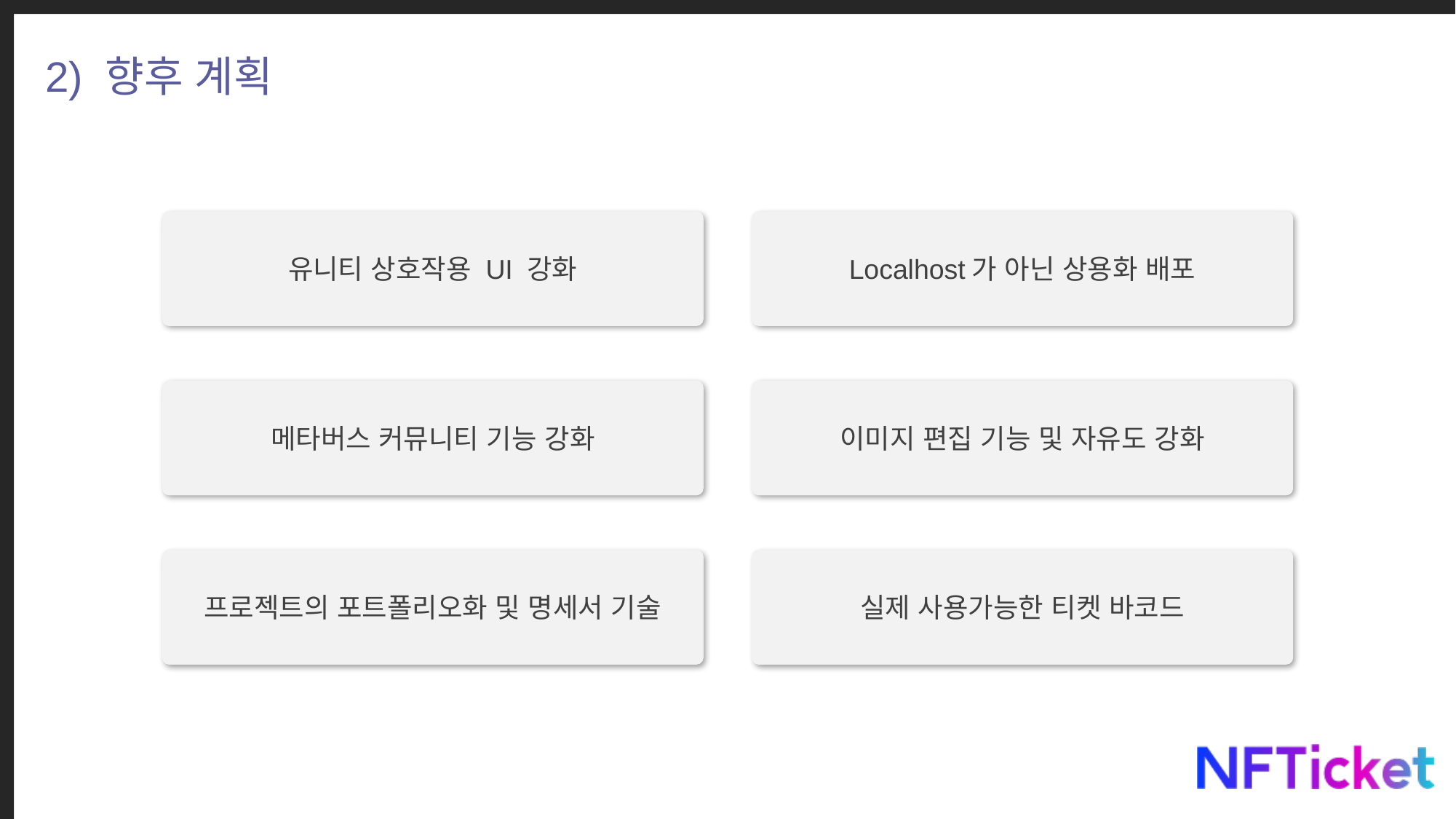

2) 향후 계획

유니티 상호작용 UI 강화

Localhost가 아닌 상용화 배포

메타버스 커뮤니티 기능 강화

이미지 편집 기능 및 자유도 강화

프로젝트의 포트폴리오화 및 명세서 기술

실제 사용가능한 티켓 바코드